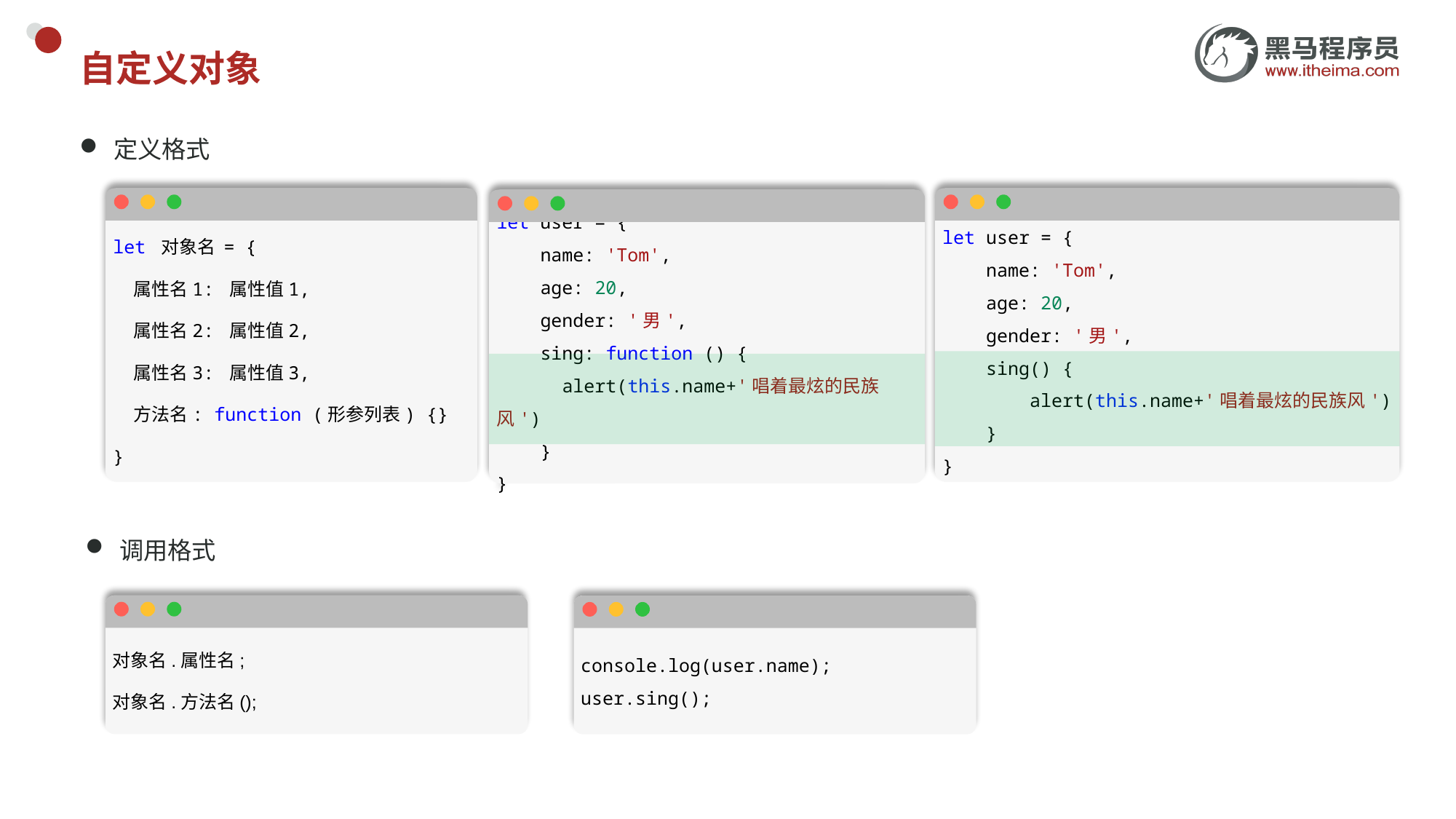

# 自定义对象
定义格式
let 对象名 = {
    属性名1: 属性值1,
    属性名2: 属性值2,
    属性名3: 属性值3,
    方法名: function (形参列表) {}
}

let user = {
    name: 'Tom',
    age: 20,
    gender: '男',
    sing() {
        alert(this.name+'唱着最炫的民族风')
    }
}

let user = {
    name: 'Tom',
    age: 20,
    gender: '男',
    sing: function () {
      alert(this.name+'唱着最炫的民族风')
    }
}

调用格式
对象名.属性名;
对象名.方法名();

console.log(user.name);
user.sing();